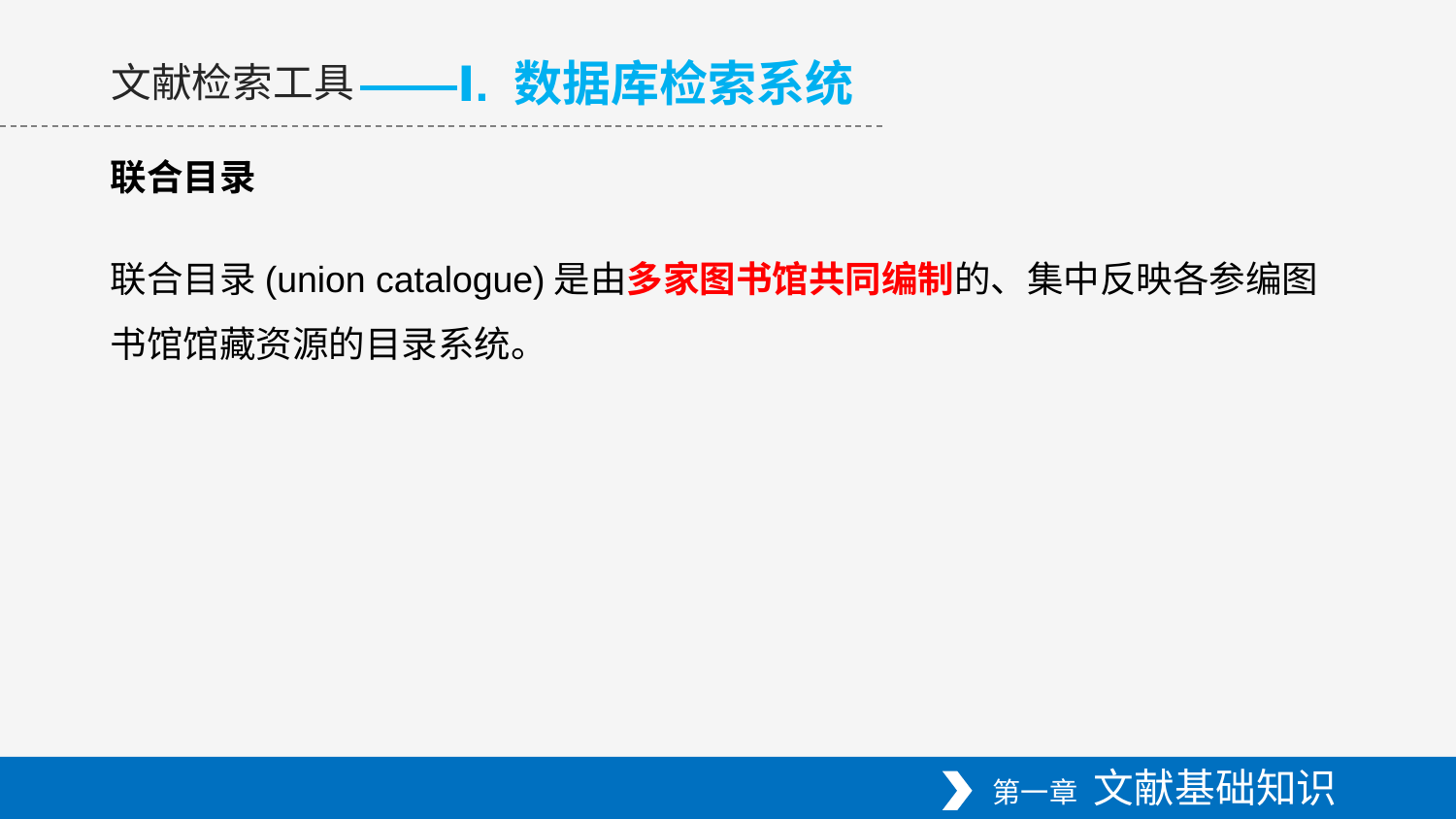

——Ⅰ. 数据库检索系统
文献检索工具
联合目录
联合目录(union catalogue)是由多家图书馆共同编制的、集中反映各参编图书馆馆藏资源的目录系统。